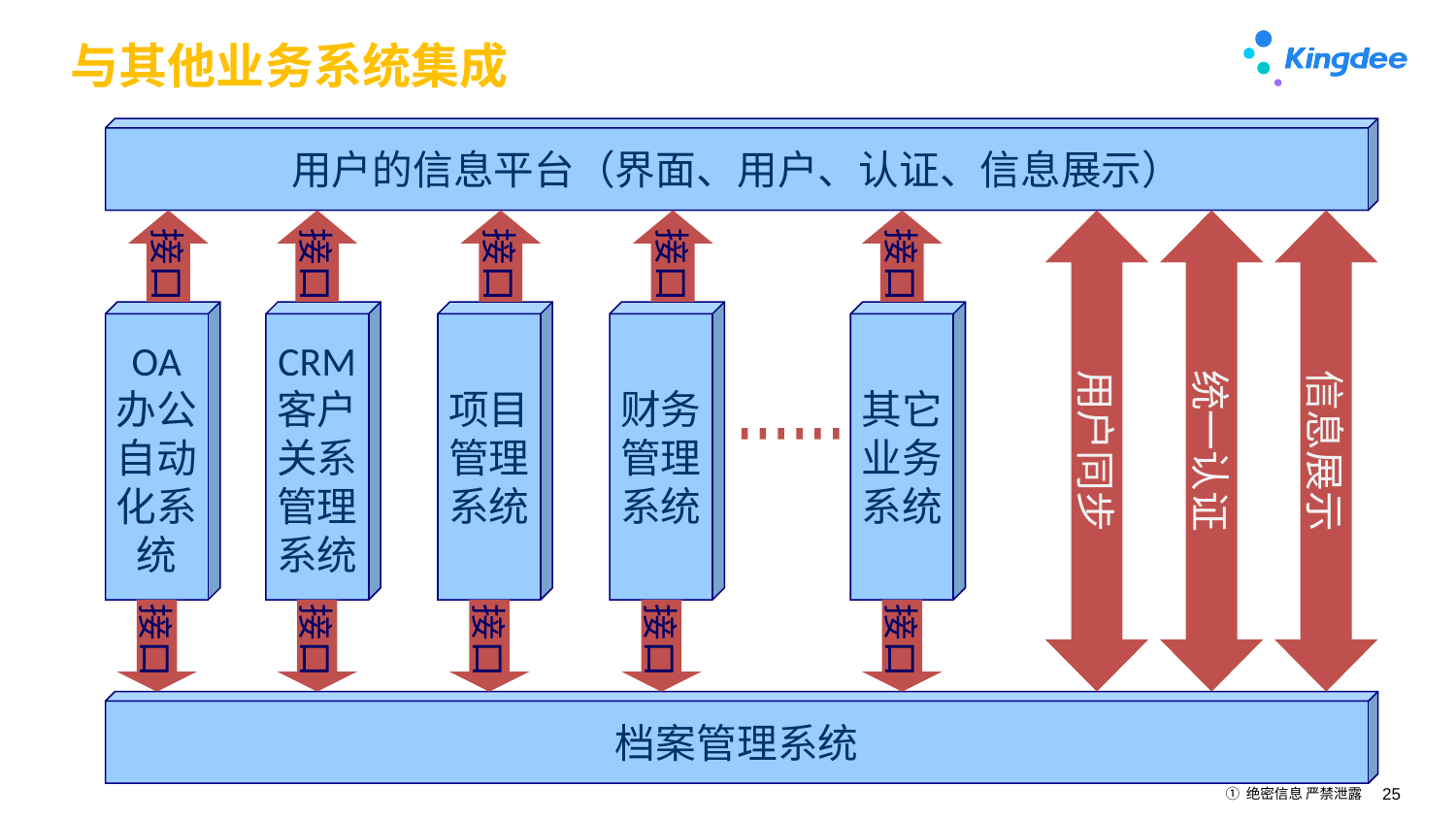

# 与其他业务系统集成
用户的信息平台（界面、用户、认证、信息展示）
用户同步
统一认证
信息展示
接口
接口
接口
接口
接口
OA
办公
自动
化系
统
CRM
客户
关系
管理
系统
项目
管理
系统
财务
管理
系统
其它
业务
系统
......
接口
接口
接口
接口
接口
档案管理系统